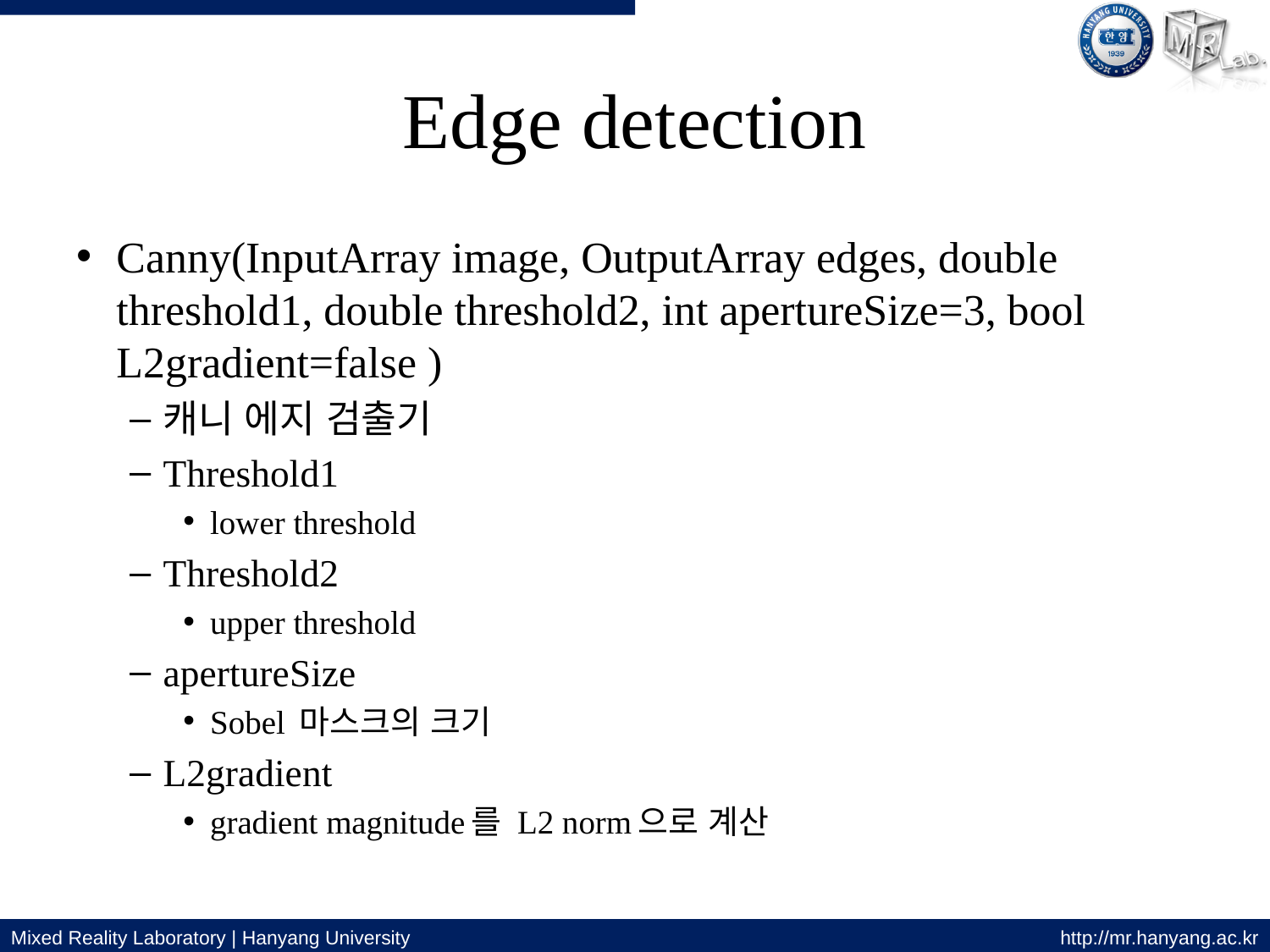

# Edge detection
Canny(InputArray image, OutputArray edges, double threshold1, double threshold2, int apertureSize=3, bool L2gradient=false )
캐니 에지 검출기
Threshold1
lower threshold
Threshold2
upper threshold
apertureSize
Sobel 마스크의 크기
L2gradient
gradient magnitude를 L2 norm으로 계산